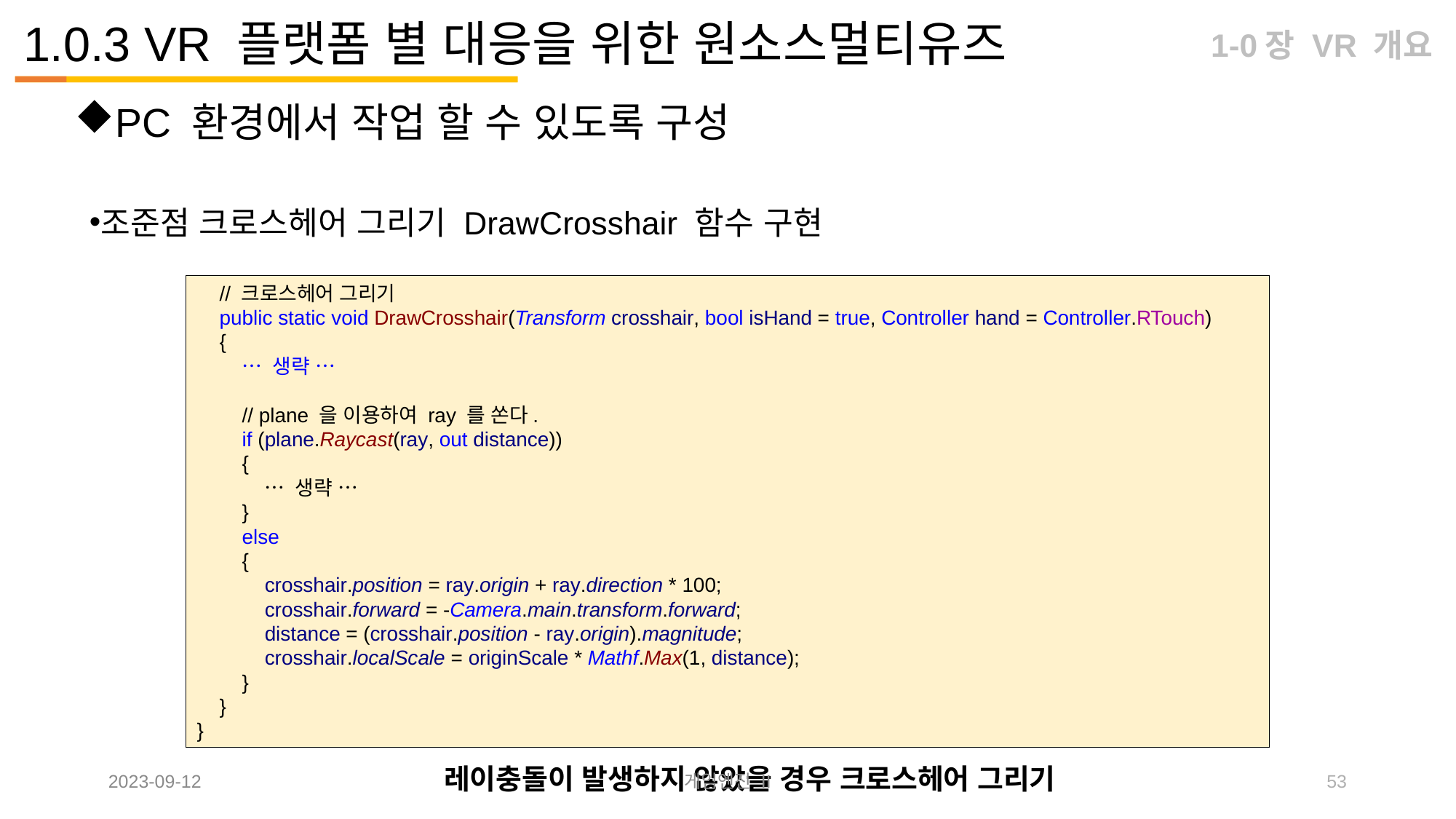

# 1.0.3 VR 플랫폼 별 대응을 위한 원소스멀티유즈
1-0장 VR 개요

PC 환경에서 작업 할 수 있도록 구성
조준점 크로스헤어 그리기 DrawCrosshair 함수 구현
    // 크로스헤어 그리기
    public static void DrawCrosshair(Transform crosshair, bool isHand = true, Controller hand = Controller.RTouch)
    {
        … 생략 …

        // plane 을 이용하여 ray 를 쏜다.
        if (plane.Raycast(ray, out distance))
        {
            … 생략 …
        }
        else
        {
            crosshair.position = ray.origin + ray.direction * 100;
            crosshair.forward = -Camera.main.transform.forward;
            distance = (crosshair.position - ray.origin).magnitude;
            crosshair.localScale = originScale * Mathf.Max(1, distance);
        }
    }
}
레이충돌이 발생하지 않았을 경우 크로스헤어 그리기
2023-09-12
게임엔진 II
53